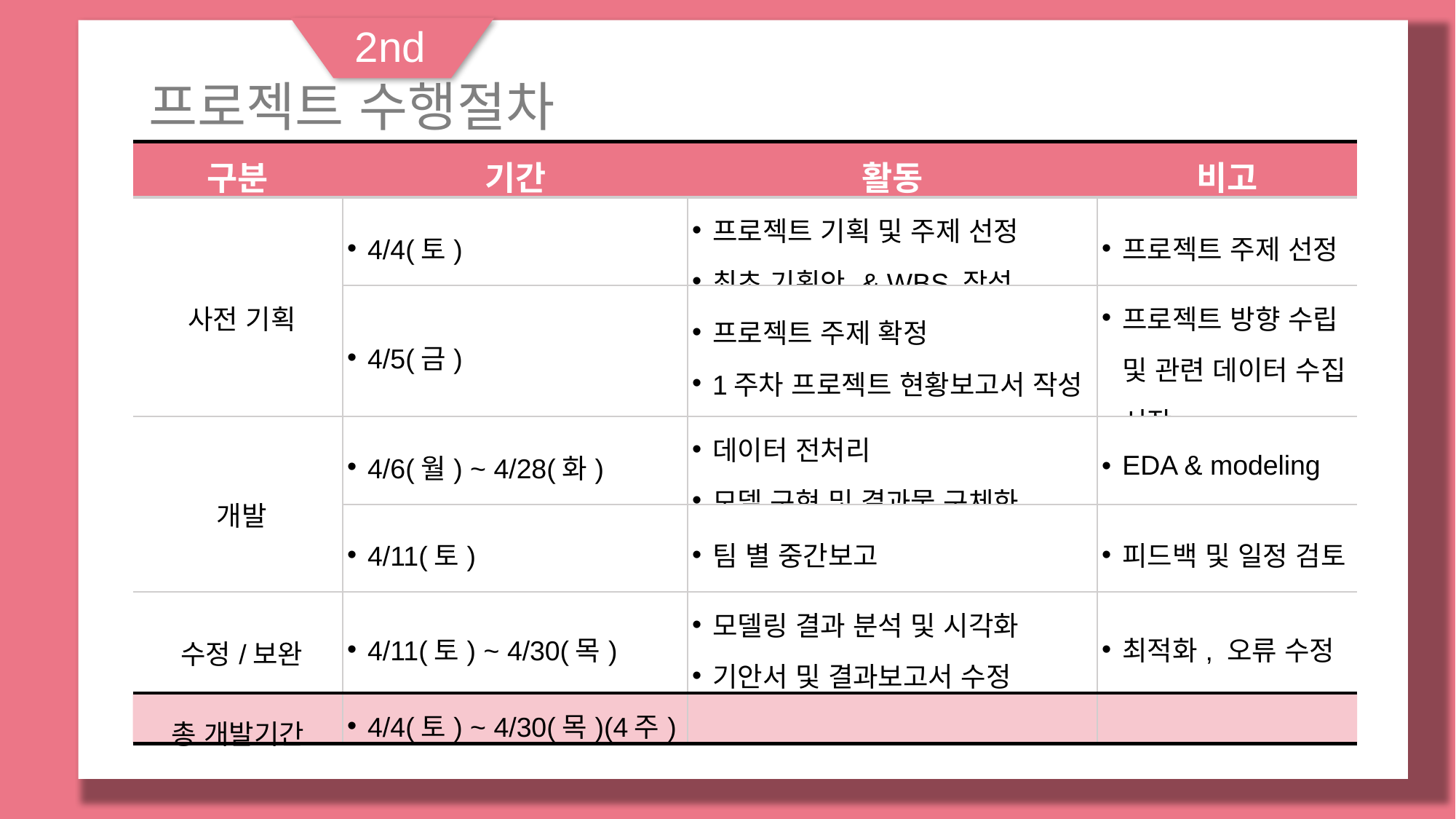

2nd

프로젝트 수행절차
| 구분 | 기간 | 활동 | 비고 |
| --- | --- | --- | --- |
| 사전 기획 | 4/4(토) | 프로젝트 기획 및 주제 선정 최초 기획안 & WBS 작성 | 프로젝트 주제 선정 |
|  | 4/5(금) | 프로젝트 주제 확정 1주차 프로젝트 현황보고서 작성 | 프로젝트 방향 수립 및 관련 데이터 수집 시작 |
| 개발 | 4/6(월) ~ 4/28(화) | 데이터 전처리 모델 구현 및 결과물 구체화 | EDA & modeling |
|  | 4/11(토) | 팀 별 중간보고 | 피드백 및 일정 검토 |
| 수정/보완 | 4/11(토) ~ 4/30(목) | 모델링 결과 분석 및 시각화 기안서 및 결과보고서 수정 | 최적화, 오류 수정 |
| 총 개발기간 | 4/4(토) ~ 4/30(목)(4주) |  |  |
프로젝트 수행절차 & 방법
컨텐츠
INDEX

3rd